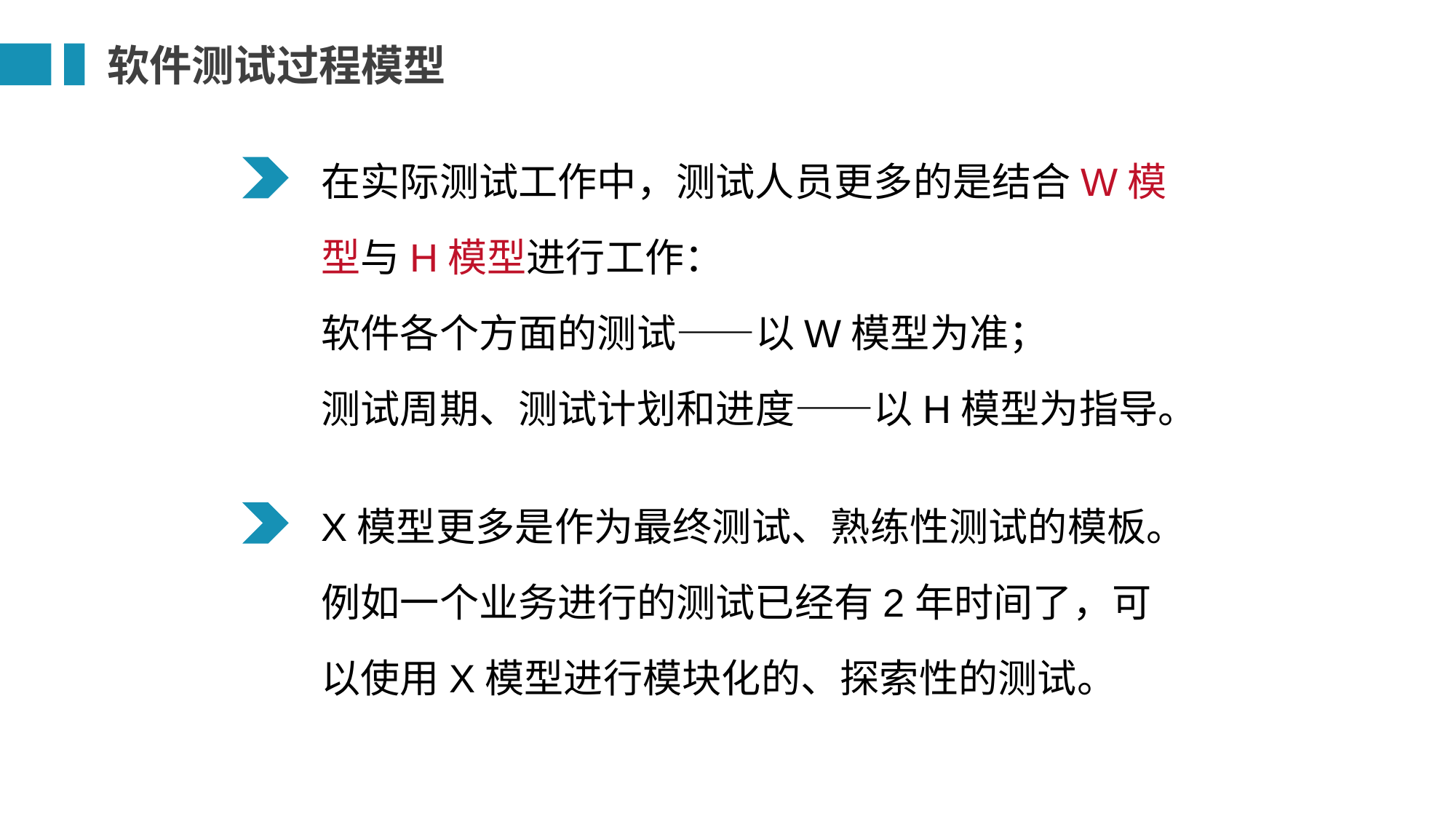

软件测试过程模型

在实际测试工作中，测试人员更多的是结合W模型与H模型进行工作：
软件各个方面的测试——以W模型为准；
测试周期、测试计划和进度——以H模型为指导。

X模型更多是作为最终测试、熟练性测试的模板。
例如一个业务进行的测试已经有2年时间了，可以使用X模型进行模块化的、探索性的测试。

84